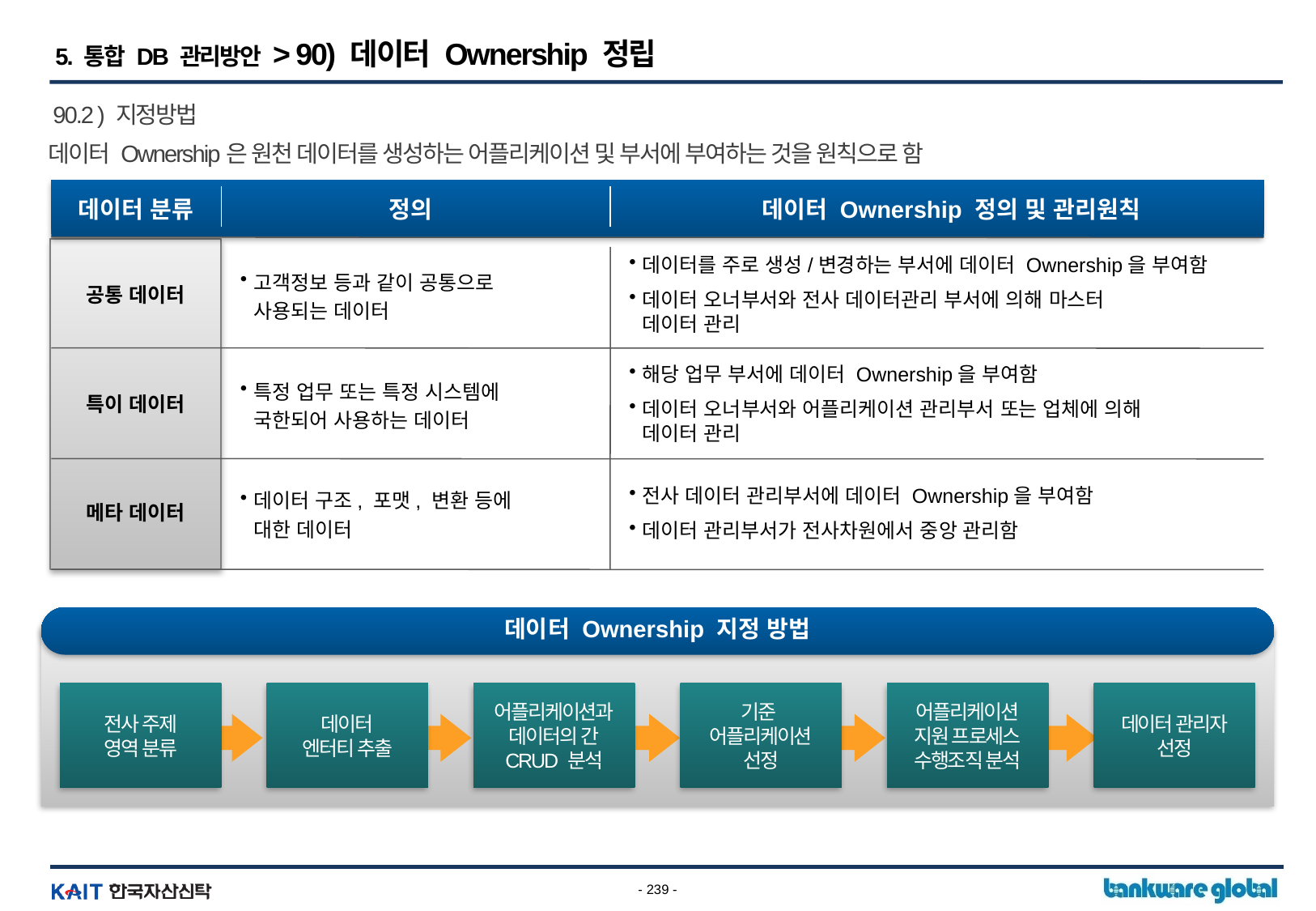

5. 통합 DB 관리방안 > 90) 데이터 Ownership 정립
90.2 ) 지정방법
데이터 Ownership은 원천 데이터를 생성하는 어플리케이션 및 부서에 부여하는 것을 원칙으로 함
데이터 분류

정의
데이터 Ownership 정의 및 관리원칙
공통 데이터
고객정보 등과 같이 공통으로
사용되는 데이터
데이터를 주로 생성/변경하는 부서에 데이터 Ownership을 부여함
데이터 오너부서와 전사 데이터관리 부서에 의해 마스터
데이터 관리

특이 데이터
특정 업무 또는 특정 시스템에
국한되어 사용하는 데이터
해당 업무 부서에 데이터 Ownership을 부여함
데이터 오너부서와 어플리케이션 관리부서 또는 업체에 의해
데이터 관리
메타 데이터
데이터 구조, 포맷, 변환 등에
대한 데이터
전사 데이터 관리부서에 데이터 Ownership을 부여함
데이터 관리부서가 전사차원에서 중앙 관리함
데이터 Ownership 지정 방법

전사 주제
영역 분류
데이터
엔터티 추출
어플리케이션과
데이터의 간
CRUD 분석
기준
어플리케이션
선정
어플리케이션
지원 프로세스
수행조직 분석
데이터 관리자
선정